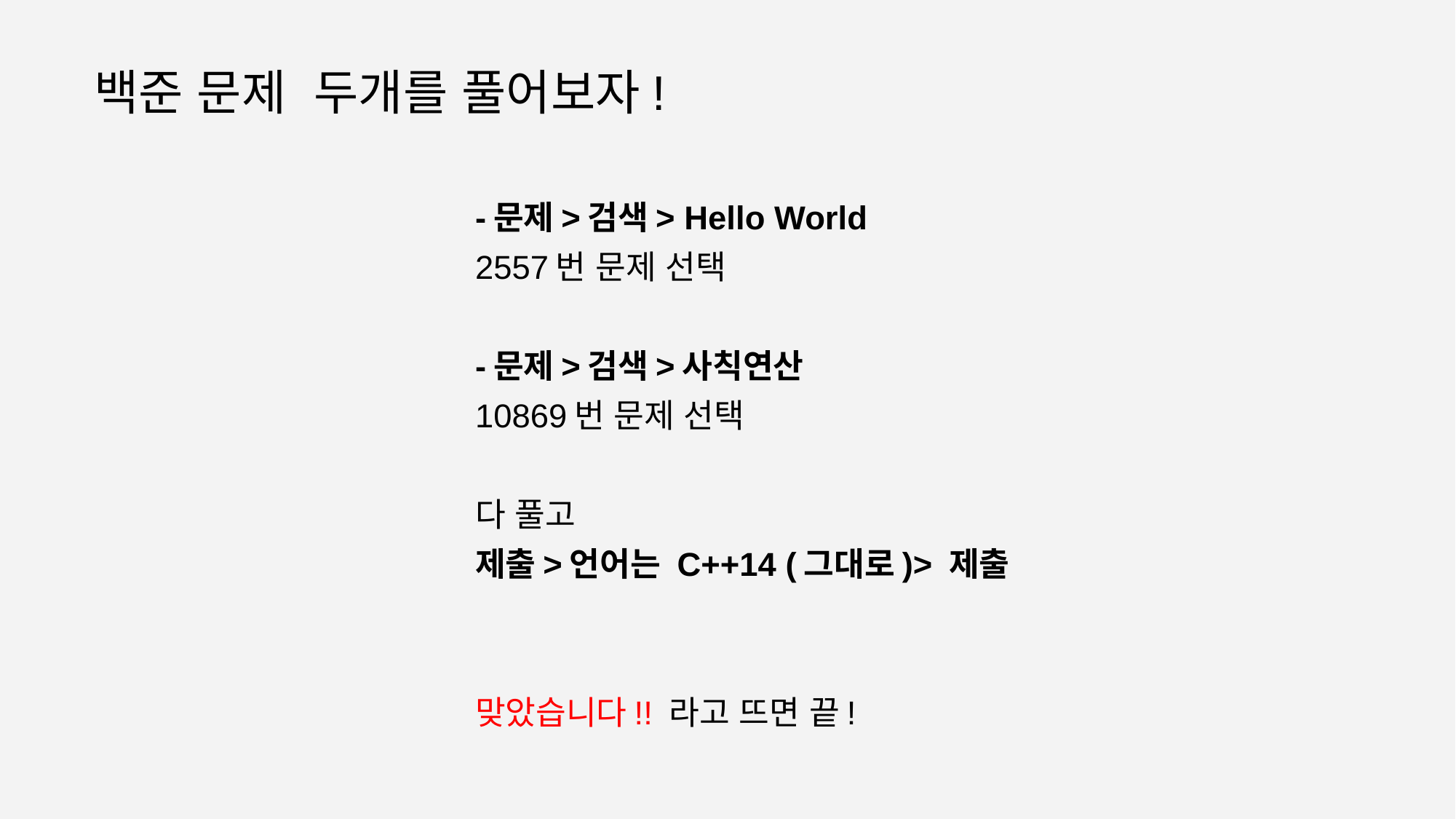

백준 문제  두개를 풀어보자!
-문제>검색> Hello World
2557번 문제 선택

-문제>검색>사칙연산
10869번 문제 선택

다 풀고
제출>언어는 C++14 (그대로)> 제출

맞았습니다!! 라고 뜨면 끝!